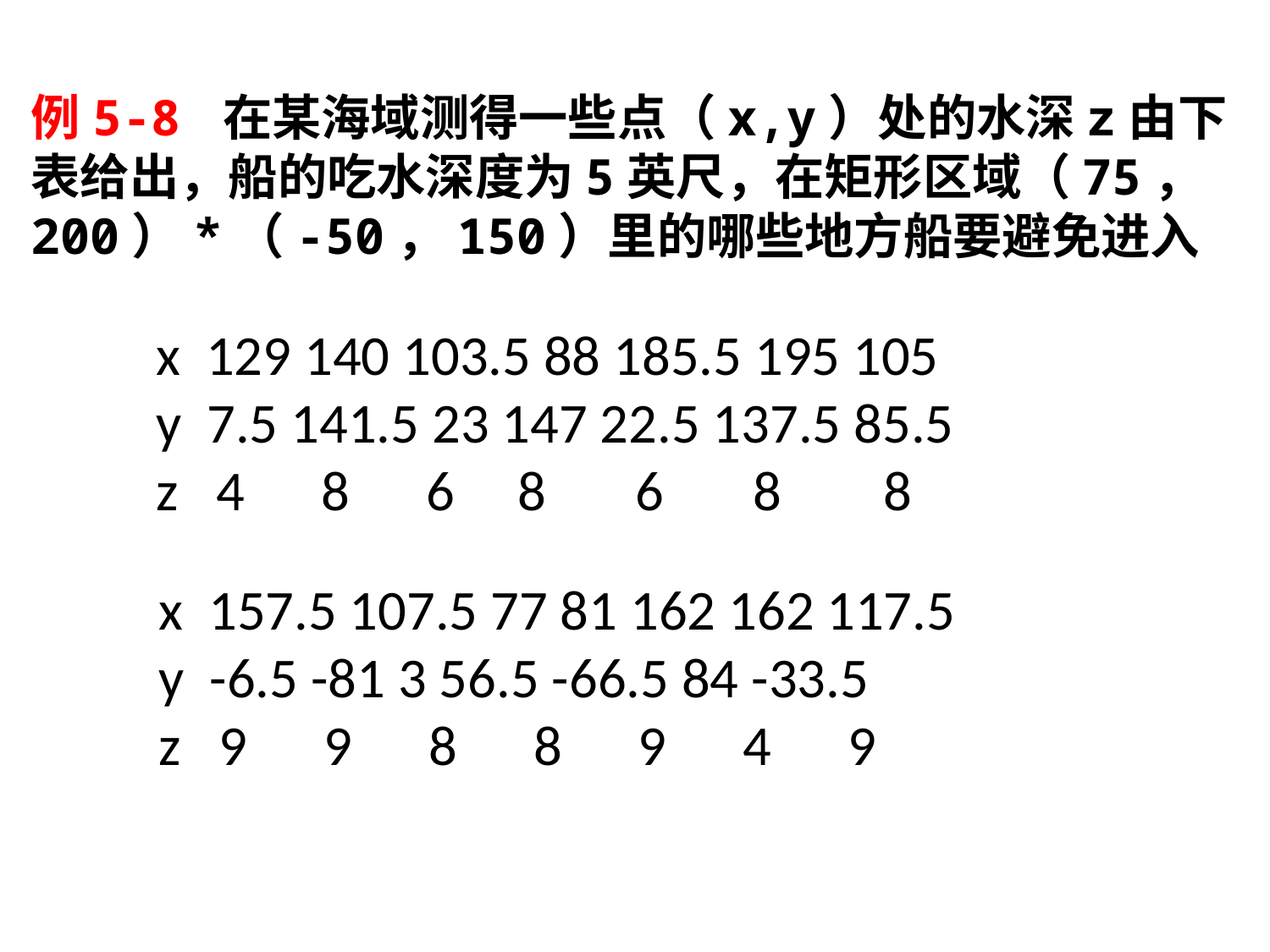

例5-8 在某海域测得一些点（x,y）处的水深z由下表给出，船的吃水深度为5英尺，在矩形区域（75，200）*（-50，150）里的哪些地方船要避免进入
x  129 140 103.5 88 185.5 195 105
y  7.5 141.5 23 147 22.5 137.5 85.5
z   4      8      6     8       6       8        8
x  157.5 107.5 77 81 162 162 117.5
y  -6.5 -81 3 56.5 -66.5 84 -33.5
z   9      9      8      8      9      4      9